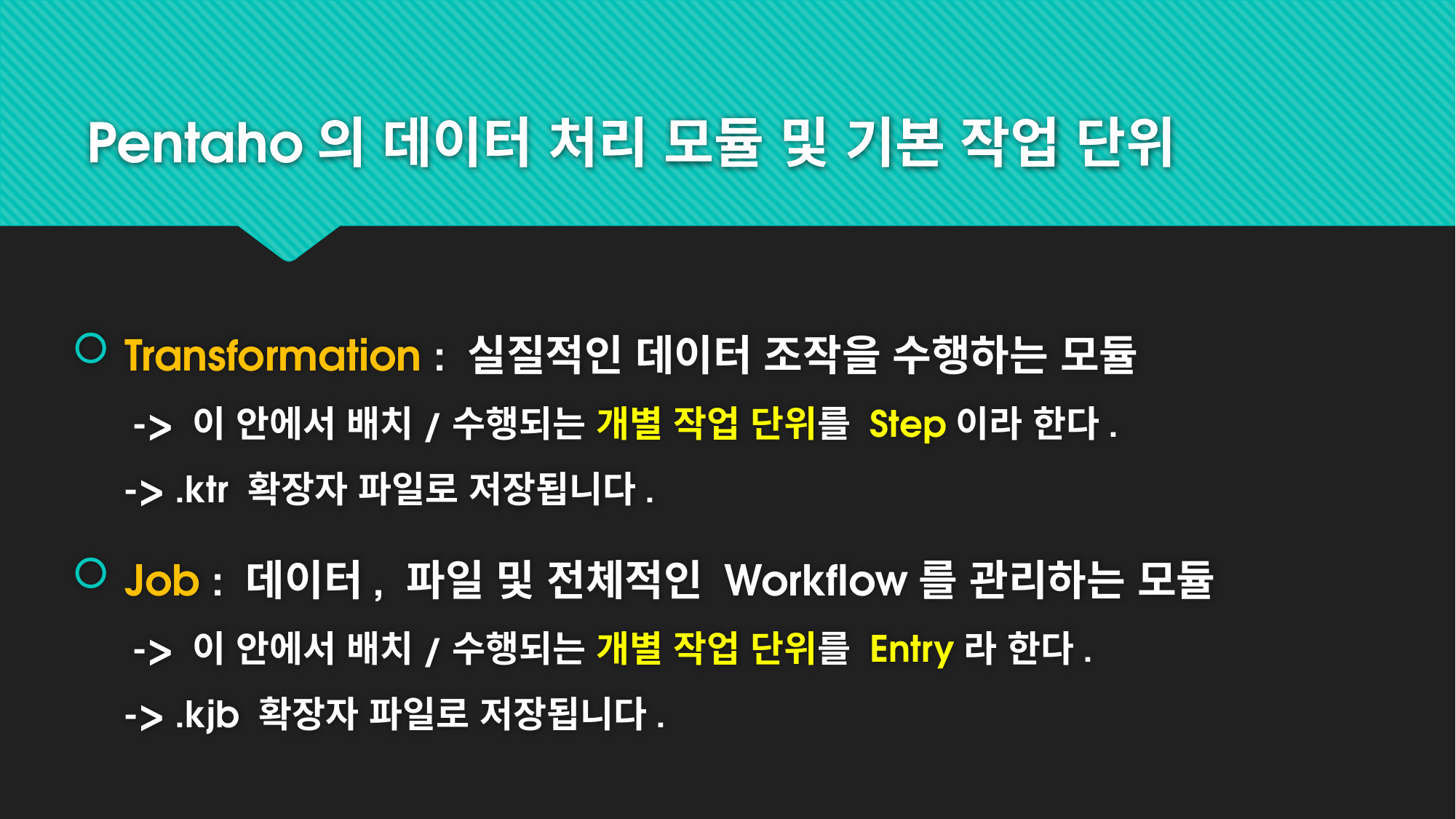

# Pentaho의 데이터 처리 모듈 및 기본 작업 단위
 Transformation : 실질적인 데이터 조작을 수행하는 모듈
 -> 이 안에서 배치/수행되는 개별 작업 단위를 Step이라 한다.
 -> .ktr 확장자 파일로 저장됩니다.
 Job : 데이터, 파일 및 전체적인 Workflow를 관리하는 모듈
 -> 이 안에서 배치/수행되는 개별 작업 단위를 Entry라 한다.
 -> .kjb 확장자 파일로 저장됩니다.